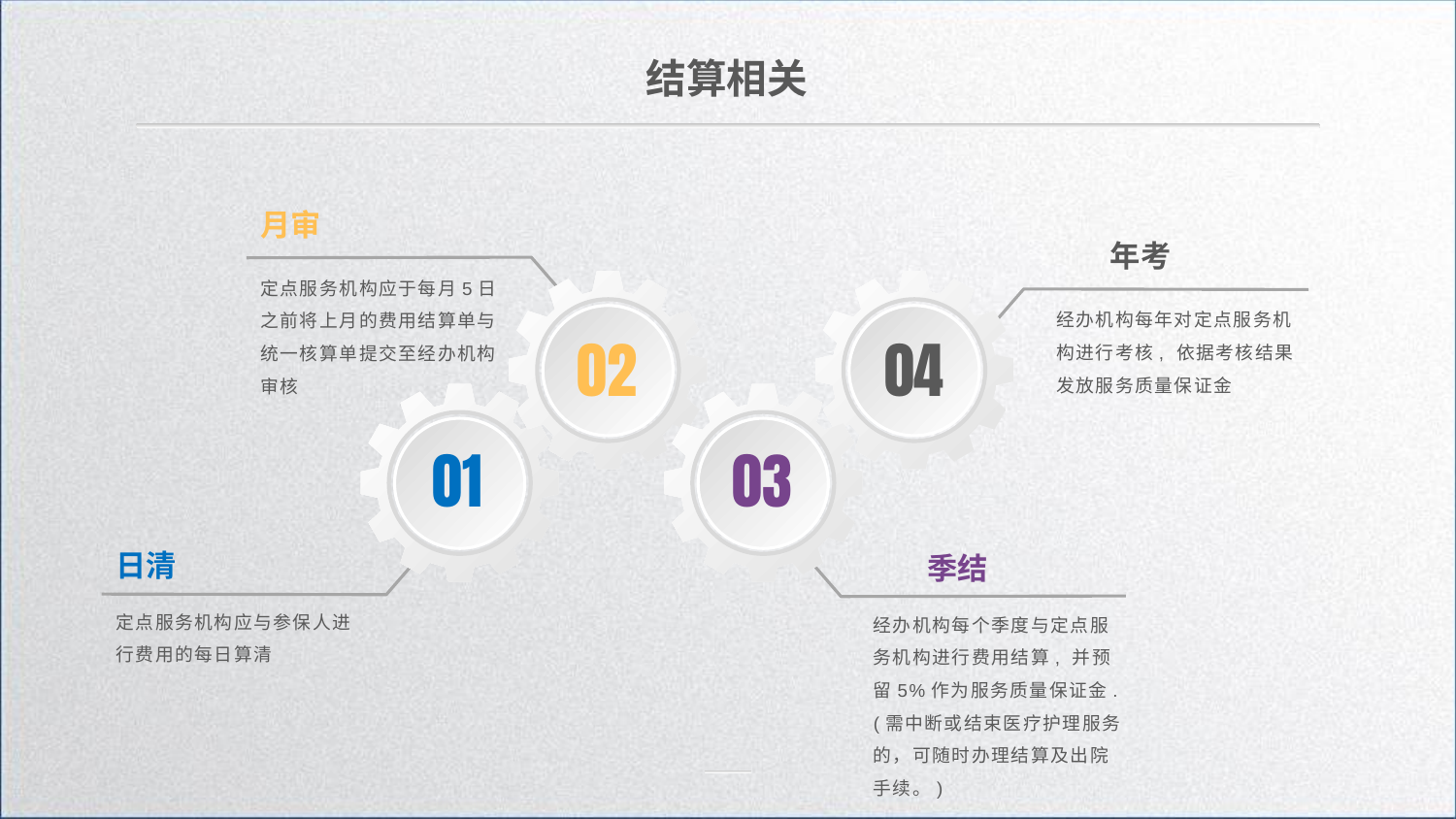

结算相关
月审

定点服务机构应于每月5日之前将上月的费用结算单与统一核算单提交至经办机构审核
年考

经办机构每年对定点服务机构进行考核, 依据考核结果发放服务质量保证金

02

04

01

03

定点服务机构应与参保人进行费用的每日算清

日清
经办机构每个季度与定点服务机构进行费用结算, 并预留5%作为服务质量保证金.
(需中断或结束医疗护理服务的，可随时办理结算及出院手续。)

季结